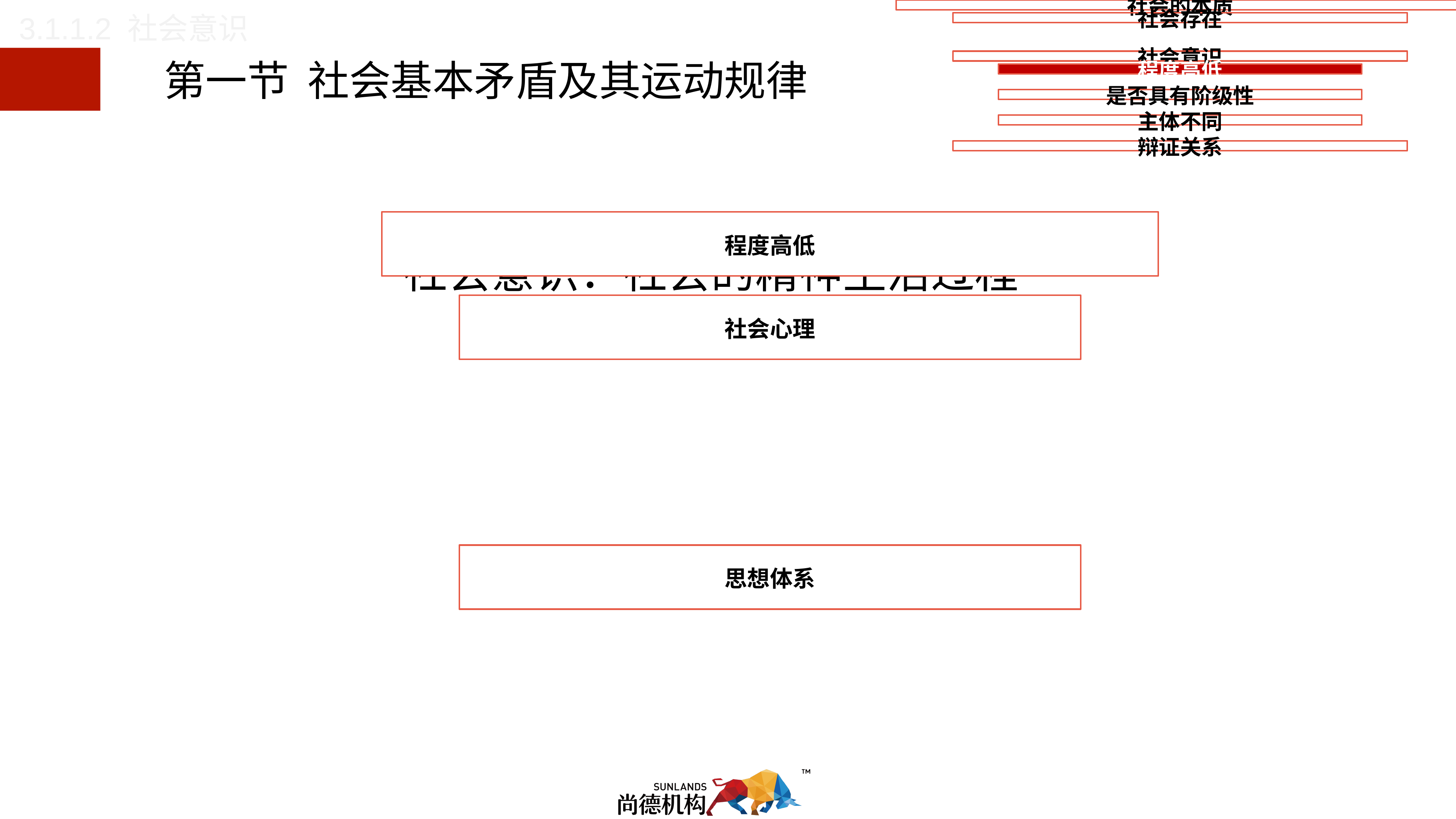

社会的本质
社会存在
社会意识
辩证关系
程度高低
是否具有阶级性
主体不同
  3.1.1.2 社会意识
  第一节  社会基本矛盾及其运动规律
程度高低
社会心理
思想体系
社会意识：社会的精神生活过程